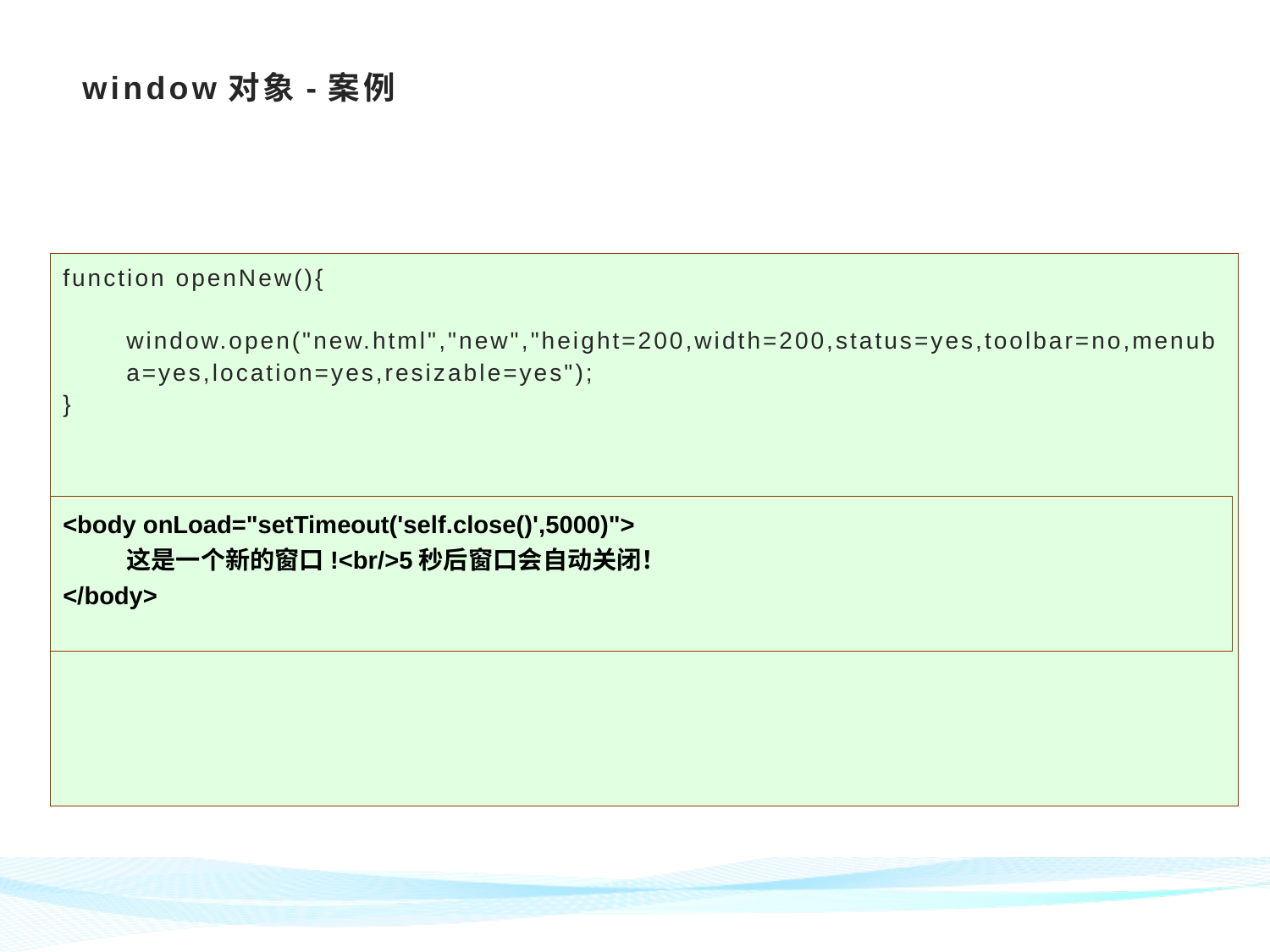

# window对象-案例
function openNew(){
 window.open("new.html","new","height=200,width=200,status=yes,toolbar=no,menuba=yes,location=yes,resizable=yes");
}
<body onLoad="setTimeout('self.close()',5000)">
这是一个新的窗口!<br/>5秒后窗口会自动关闭！
</body>